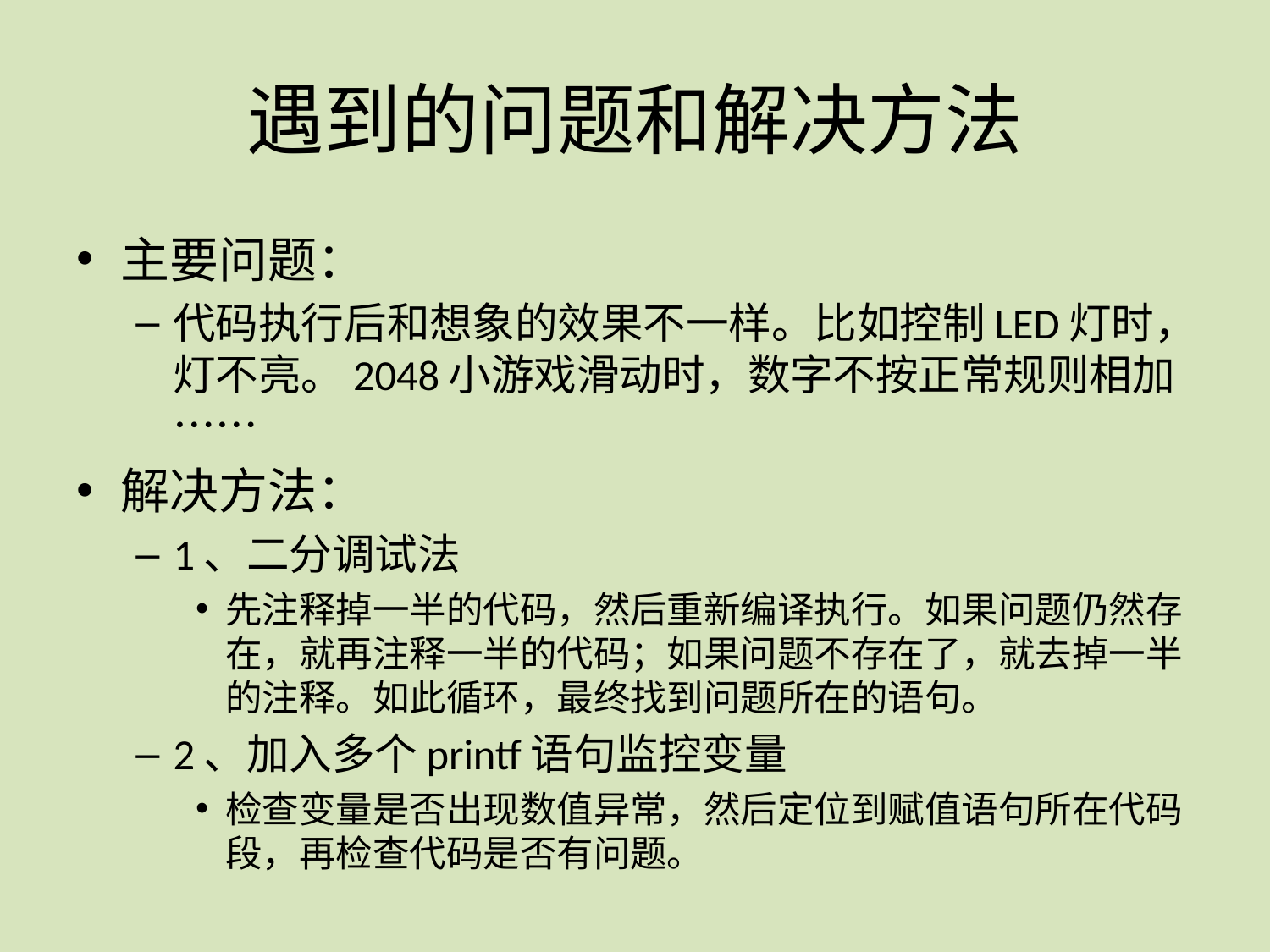

# 遇到的问题和解决方法
主要问题：
代码执行后和想象的效果不一样。比如控制LED灯时，灯不亮。2048小游戏滑动时，数字不按正常规则相加……
解决方法：
1、二分调试法
先注释掉一半的代码，然后重新编译执行。如果问题仍然存在，就再注释一半的代码；如果问题不存在了，就去掉一半的注释。如此循环，最终找到问题所在的语句。
2、加入多个printf语句监控变量
检查变量是否出现数值异常，然后定位到赋值语句所在代码段，再检查代码是否有问题。